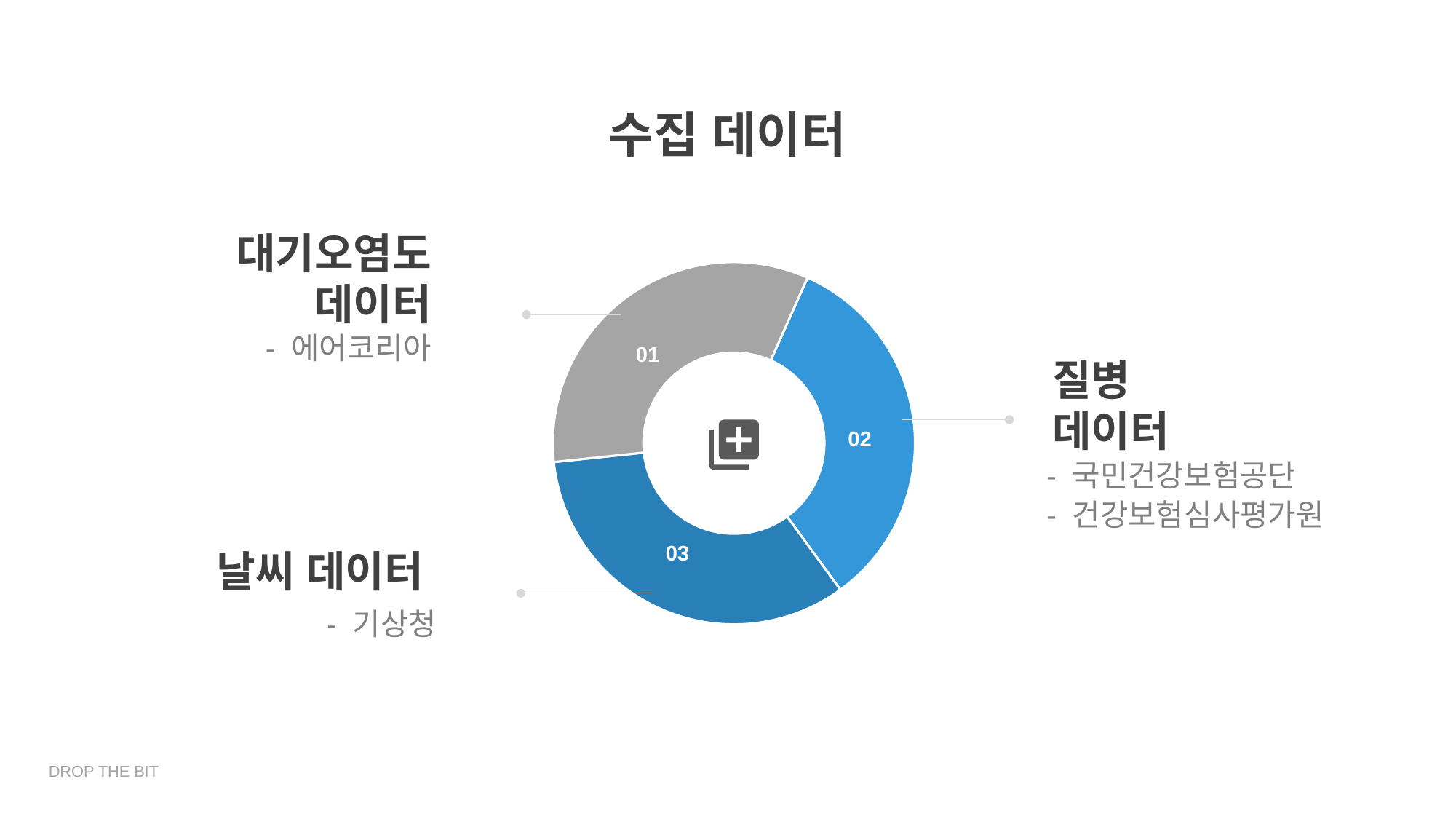

수집 데이터
대기오염도 데이터

### Chart

| Category | Sales |
|---|---|
| 1st Qtr | 10.0 |
| 2nd Qtr | 10.0 |
| 4th Qtr | 10.0 |
01
02
03

- 에어코리아
질병 데이터

- 국민건강보험공단

- 건강보험심사평가원
날씨 데이터
- 기상청
DROP THE BIT